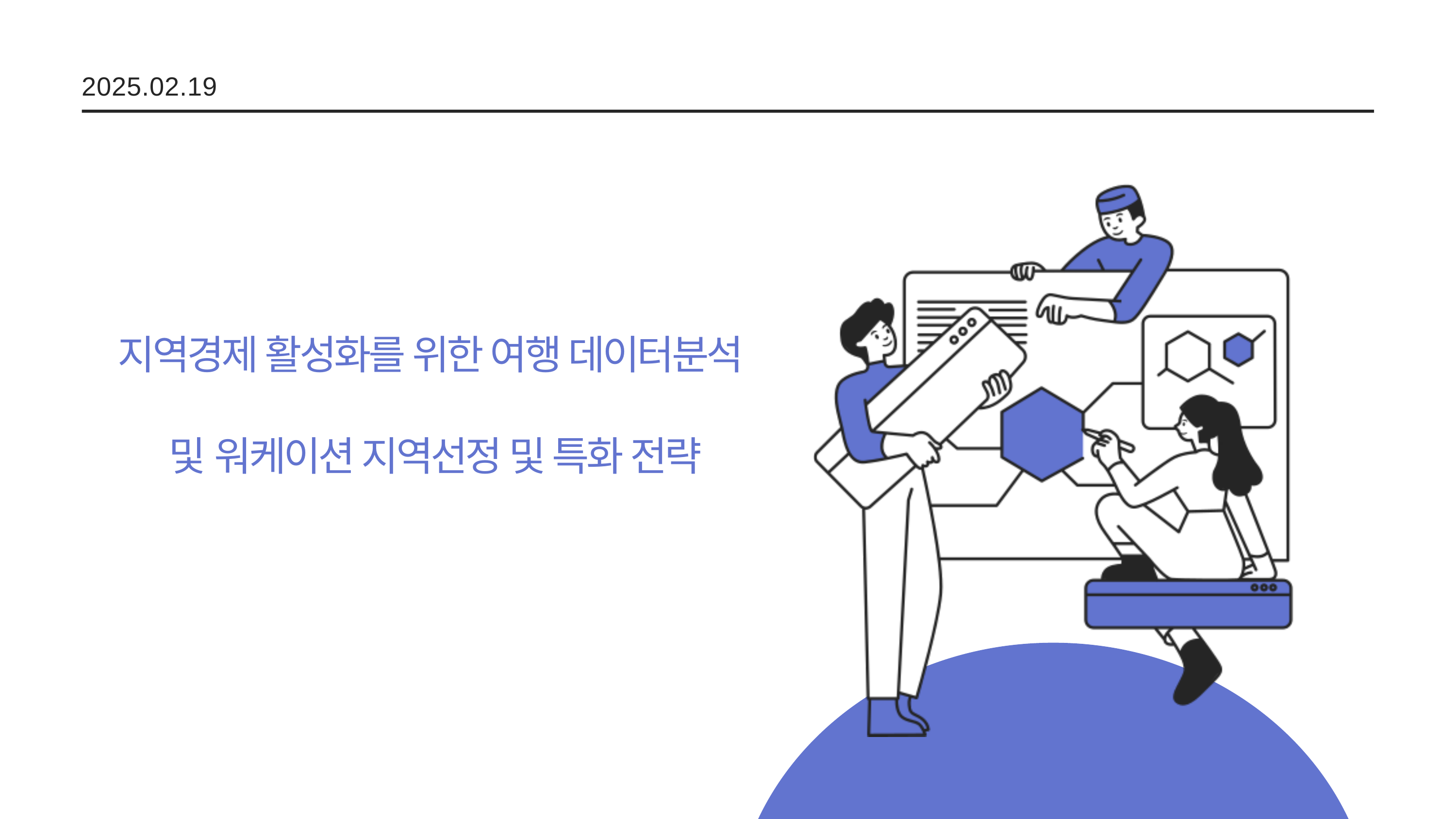

2025.02.19

지역경제 활성화를 위한 여행 데이터분석
및 워케이션 지역선정 및 특화 전략